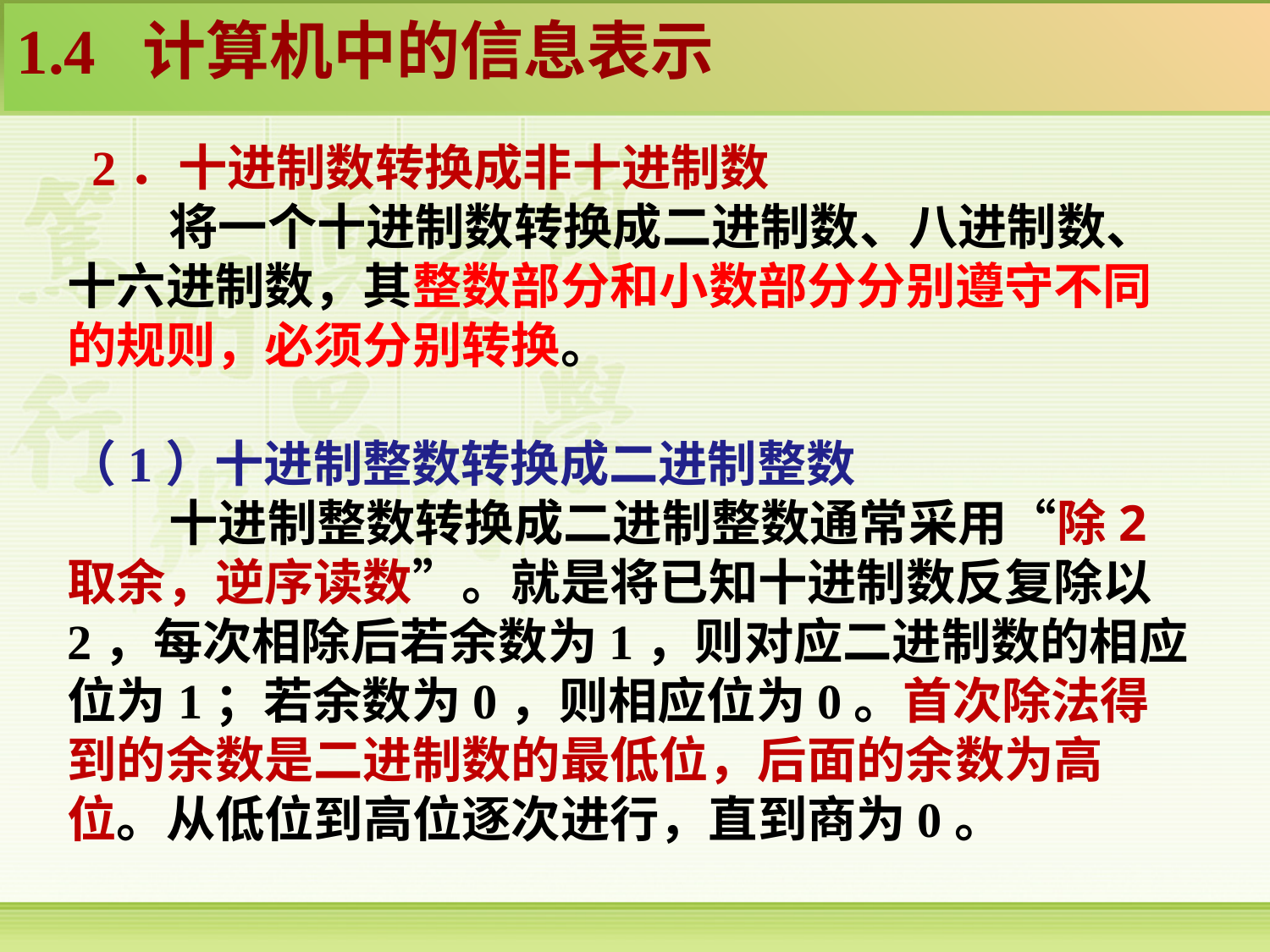

1.4  计算机中的信息表示
  2．十进制数转换成非十进制数
        将一个十进制数转换成二进制数、八进制数、十六进制数，其整数部分和小数部分分别遵守不同的规则，必须分别转换。

（1）十进制整数转换成二进制整数
        十进制整数转换成二进制整数通常采用“除2取余，逆序读数”。就是将已知十进制数反复除以2，每次相除后若余数为1，则对应二进制数的相应位为1；若余数为0，则相应位为0。首次除法得到的余数是二进制数的最低位，后面的余数为高位。从低位到高位逐次进行，直到商为0。

53